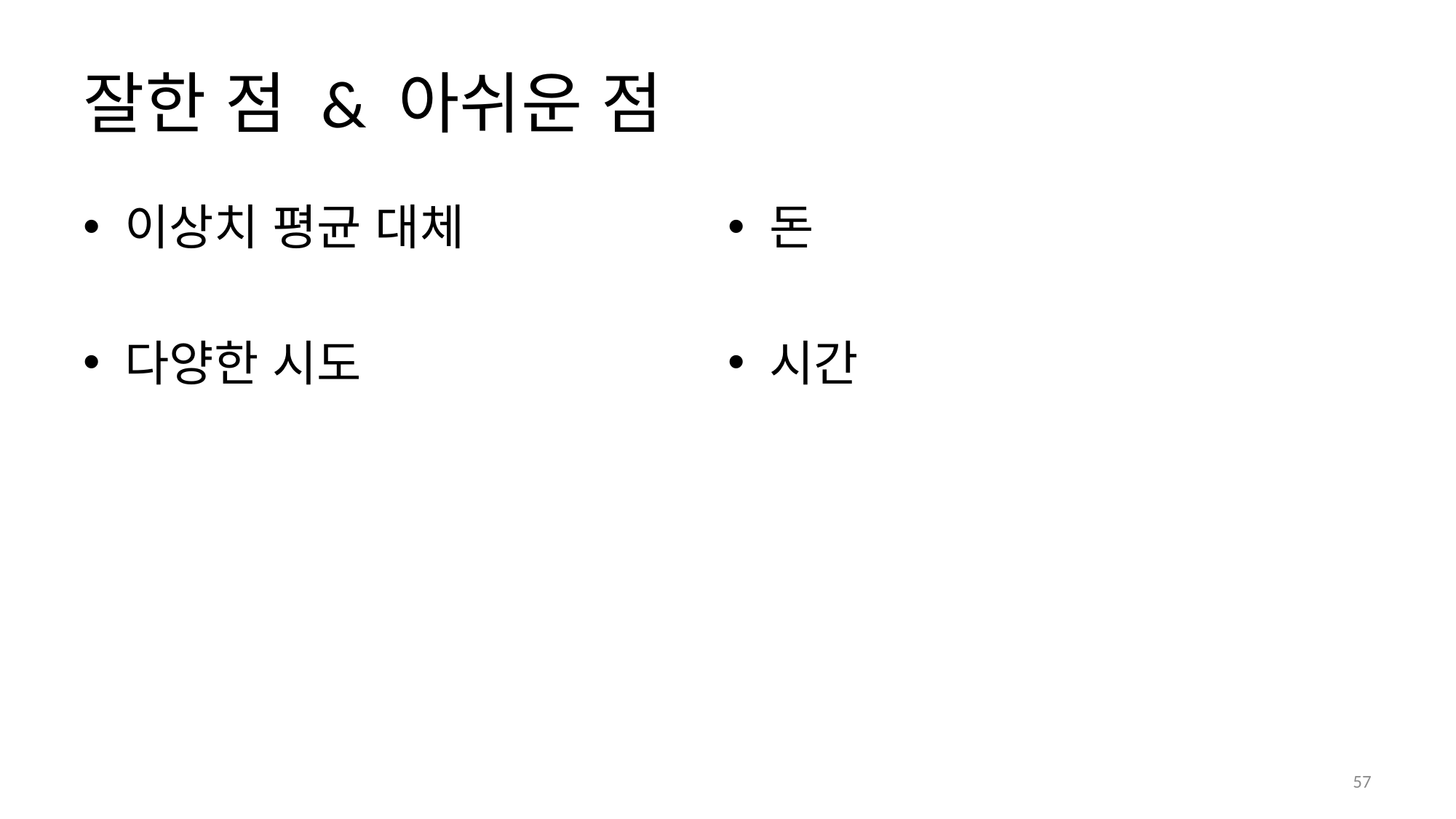

# 잘한 점 & 아쉬운 점
이상치 평균 대체

다양한 시도

돈

시간

57